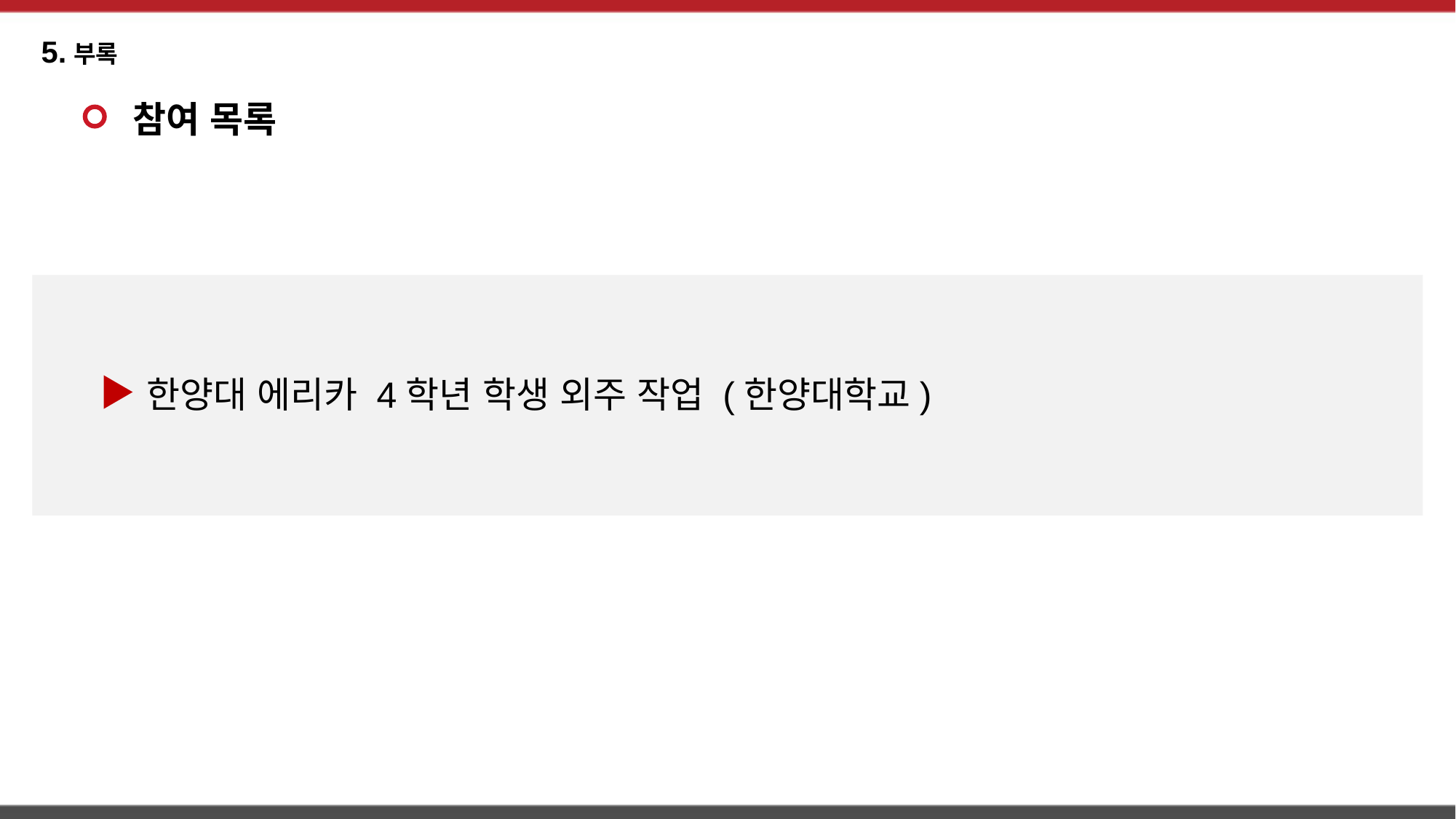

5.부록
참여 목록

한양대 에리카 4학년 학생 외주 작업 (한양대학교)